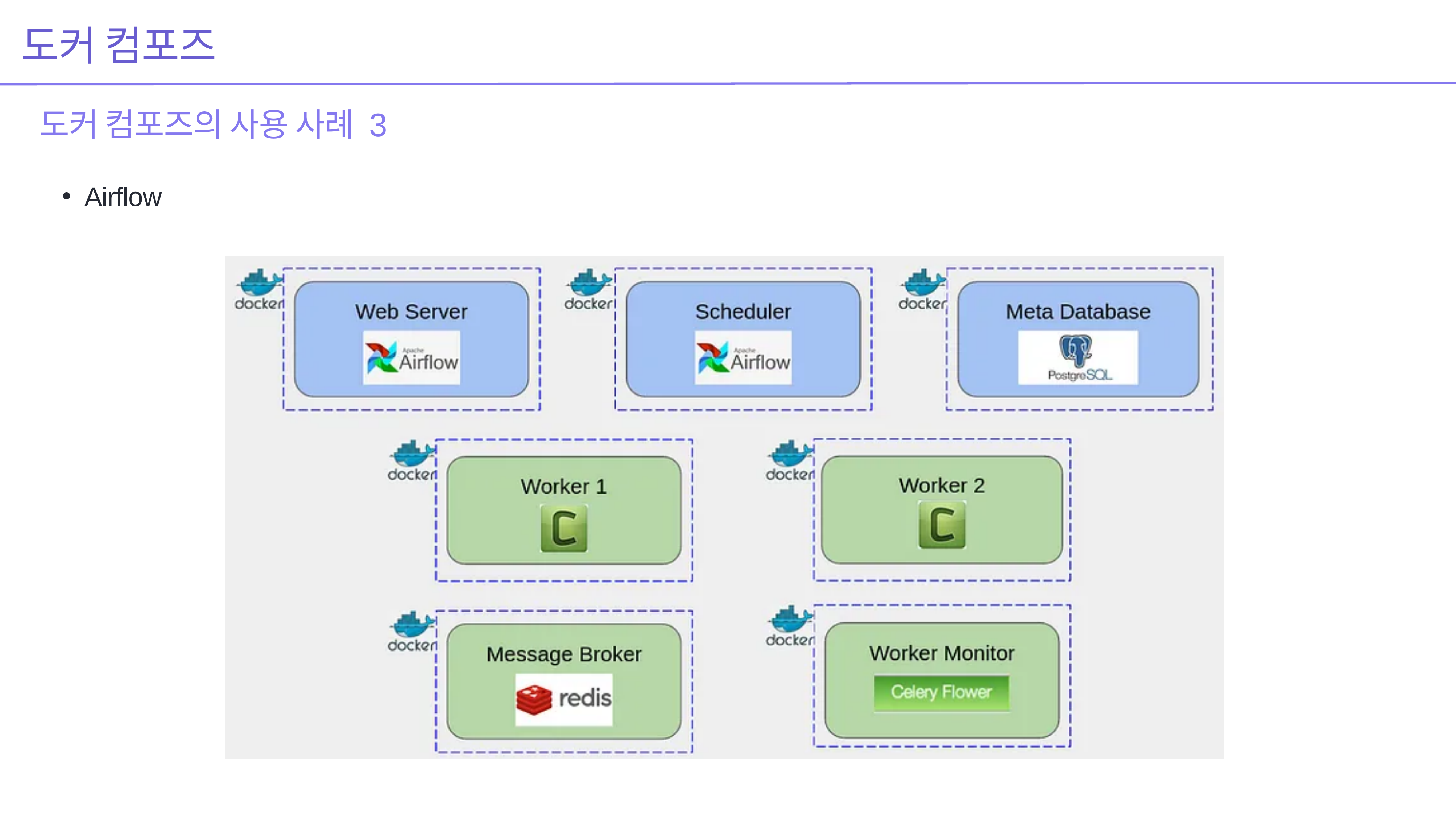

도커 컴포즈

도커 컴포즈의 사용 사례 3
Airflow